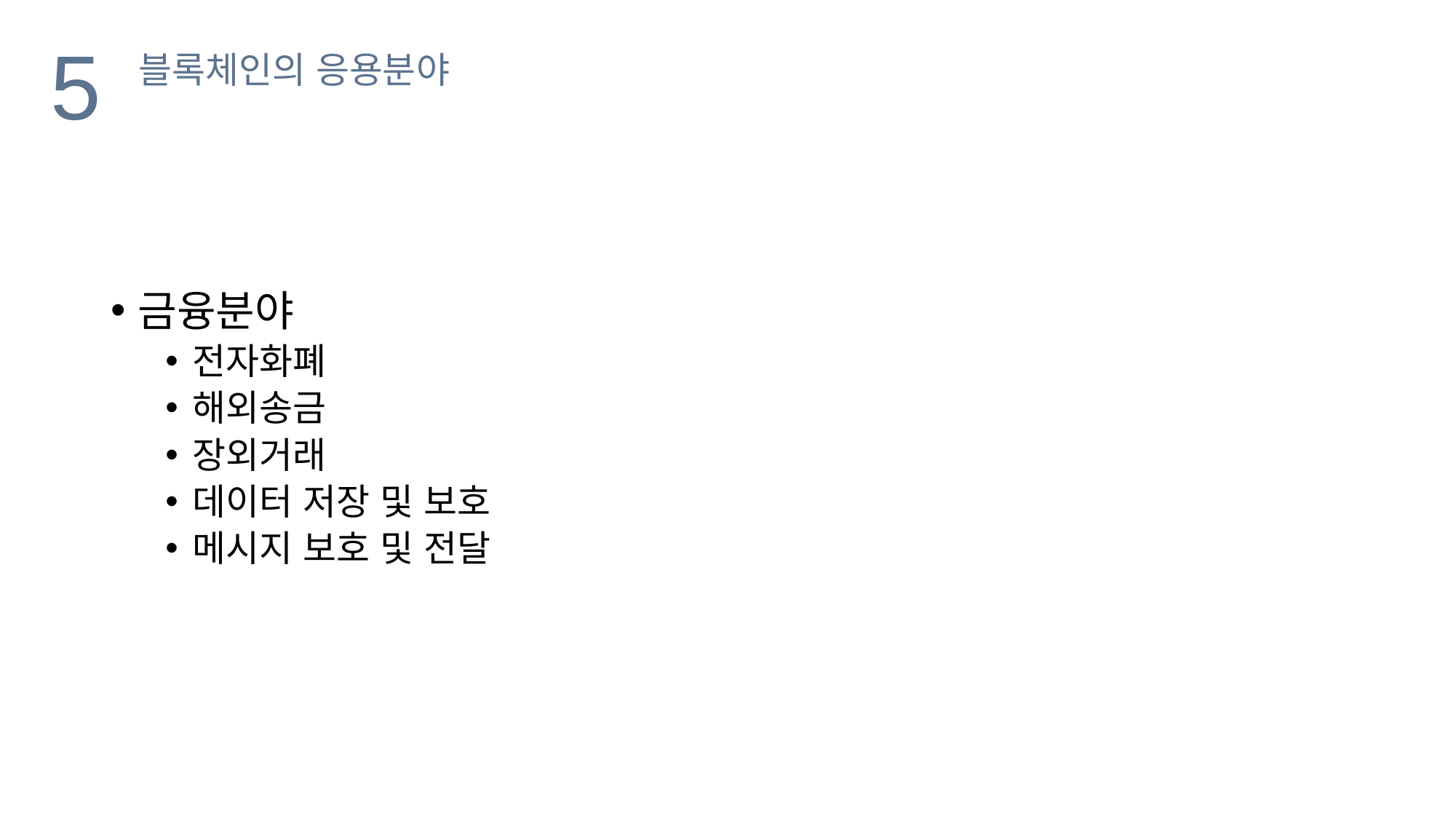

5
블록체인의 응용분야

금융분야
전자화폐
해외송금
장외거래
데이터 저장 및 보호
메시지 보호 및 전달